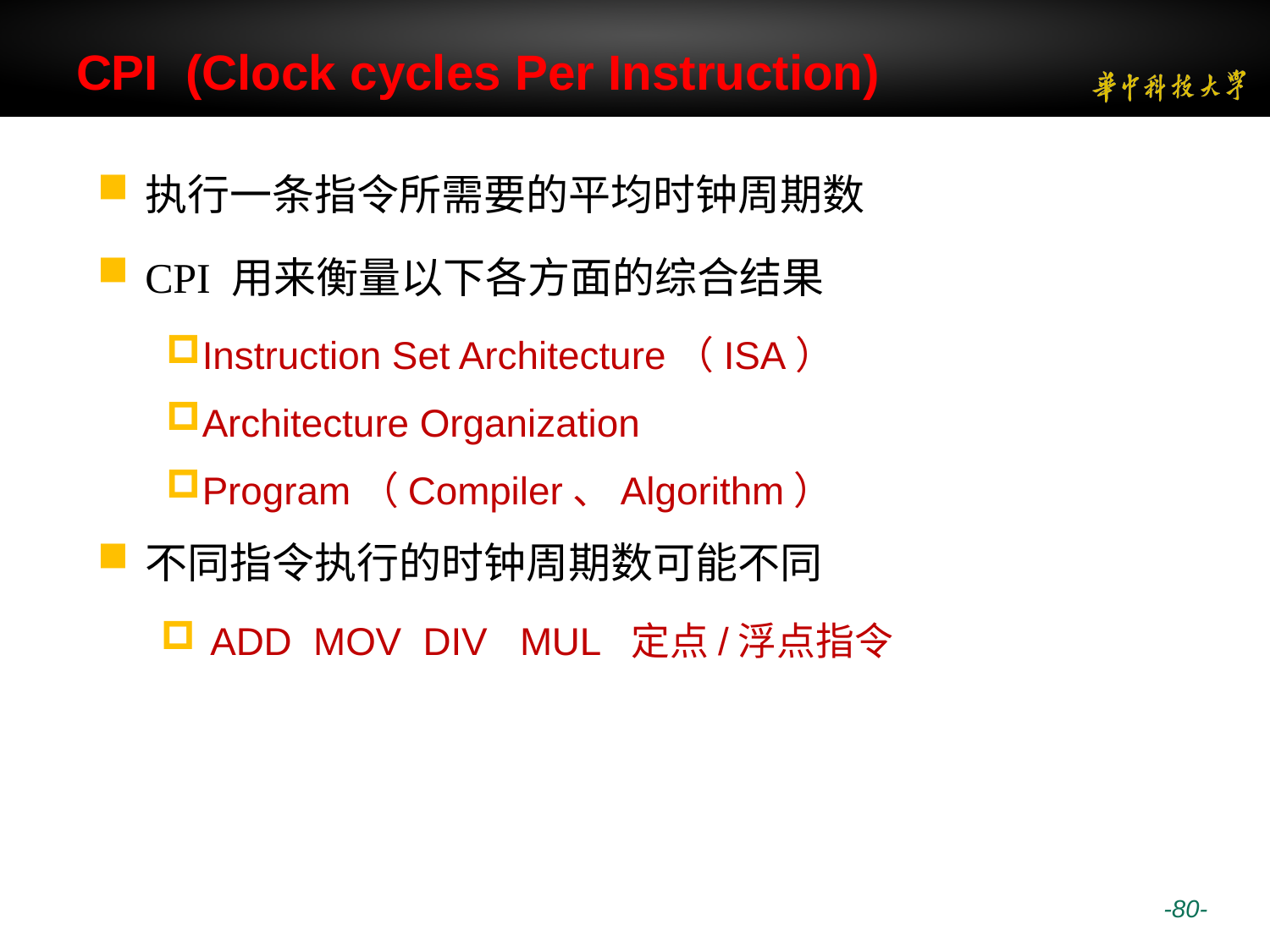

# CPI  (Clock cycles Per Instruction)
执行一条指令所需要的平均时钟周期数
CPI 用来衡量以下各方面的综合结果
Instruction Set Architecture（ISA）
Architecture Organization
Program（Compiler、Algorithm）
不同指令执行的时钟周期数可能不同
ADD  MOV  DIV   MUL  定点/浮点指令

 -80-